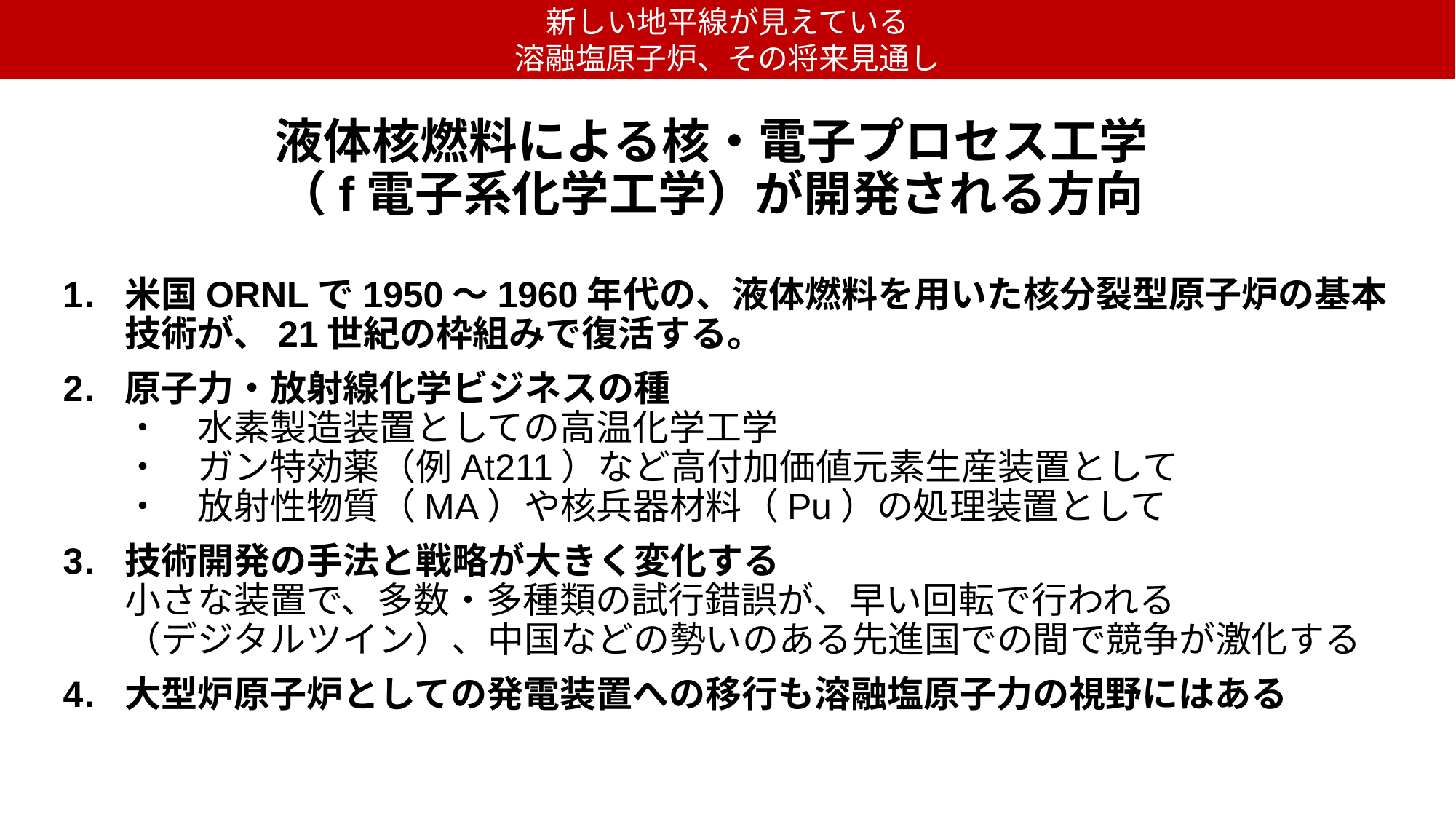

新しい地平線が見えている
溶融塩原子炉、その将来見通し
# 液体核燃料による核・電子プロセス工学 （f電子系化学工学）が開発される方向
米国ORNLで1950〜1960年代の、液体燃料を用いた核分裂型原子炉の基本技術が、21世紀の枠組みで復活する。
原子力・放射線化学ビジネスの種
・　水素製造装置としての高温化学工学
・　ガン特効薬（例At211）など高付加価値元素生産装置として
・　放射性物質（MA）や核兵器材料（Pu）の処理装置として
技術開発の手法と戦略が大きく変化する
小さな装置で、多数・多種類の試行錯誤が、早い回転で行われる
（デジタルツイン）、中国などの勢いのある先進国での間で競争が激化する
大型炉原子炉としての発電装置への移行も溶融塩原子力の視野にはある